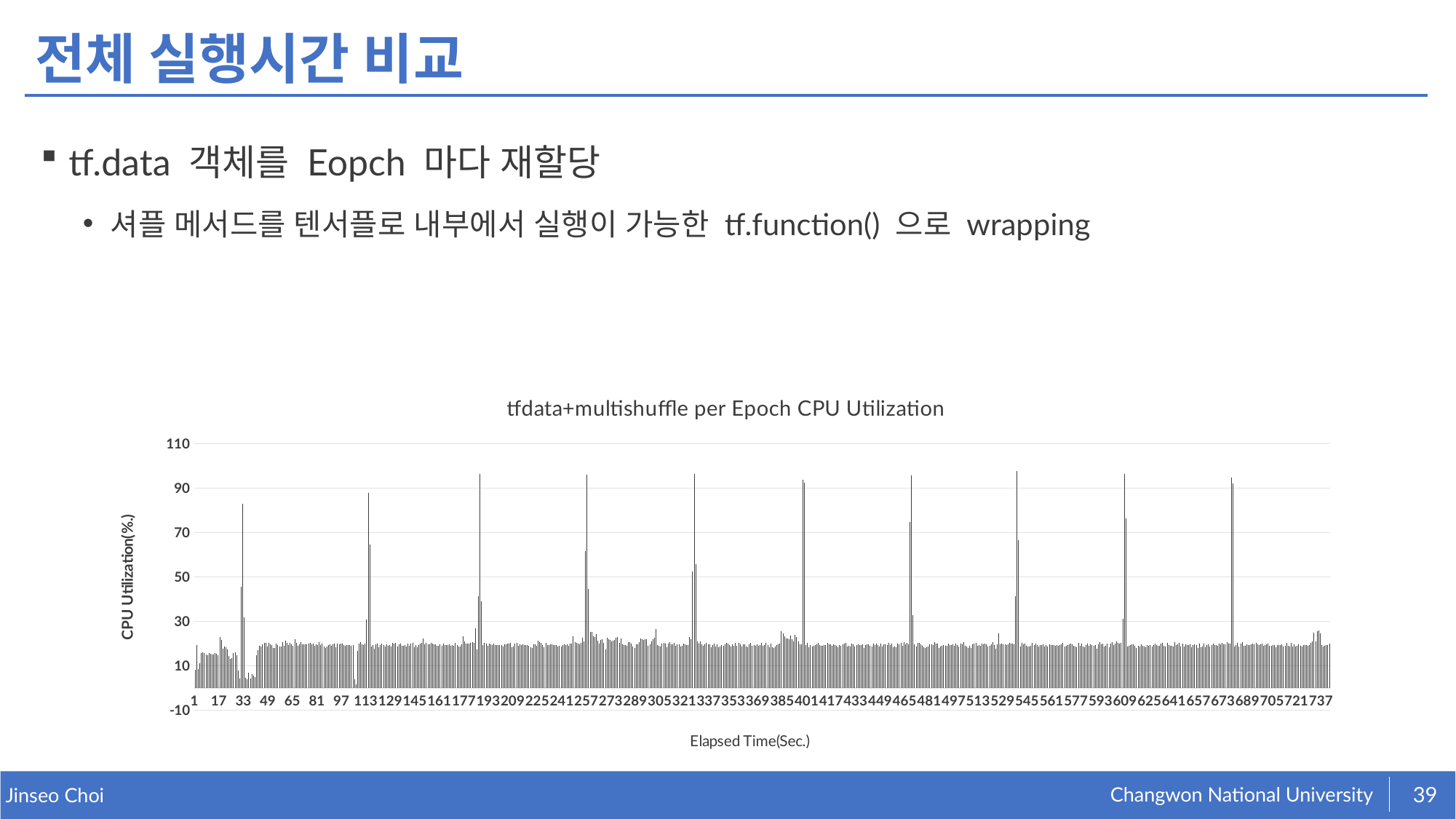

# 전체 실행시간 비교
tf.data 객체를 Eopch 마다 재할당
셔플 메서드를 텐서플로 내부에서 실행이 가능한 tf.function() 으로 wrapping

### Chart: tfdata+multishuffle per Epoch CPU Utilization

| Category | CPU |
|---|---|
39